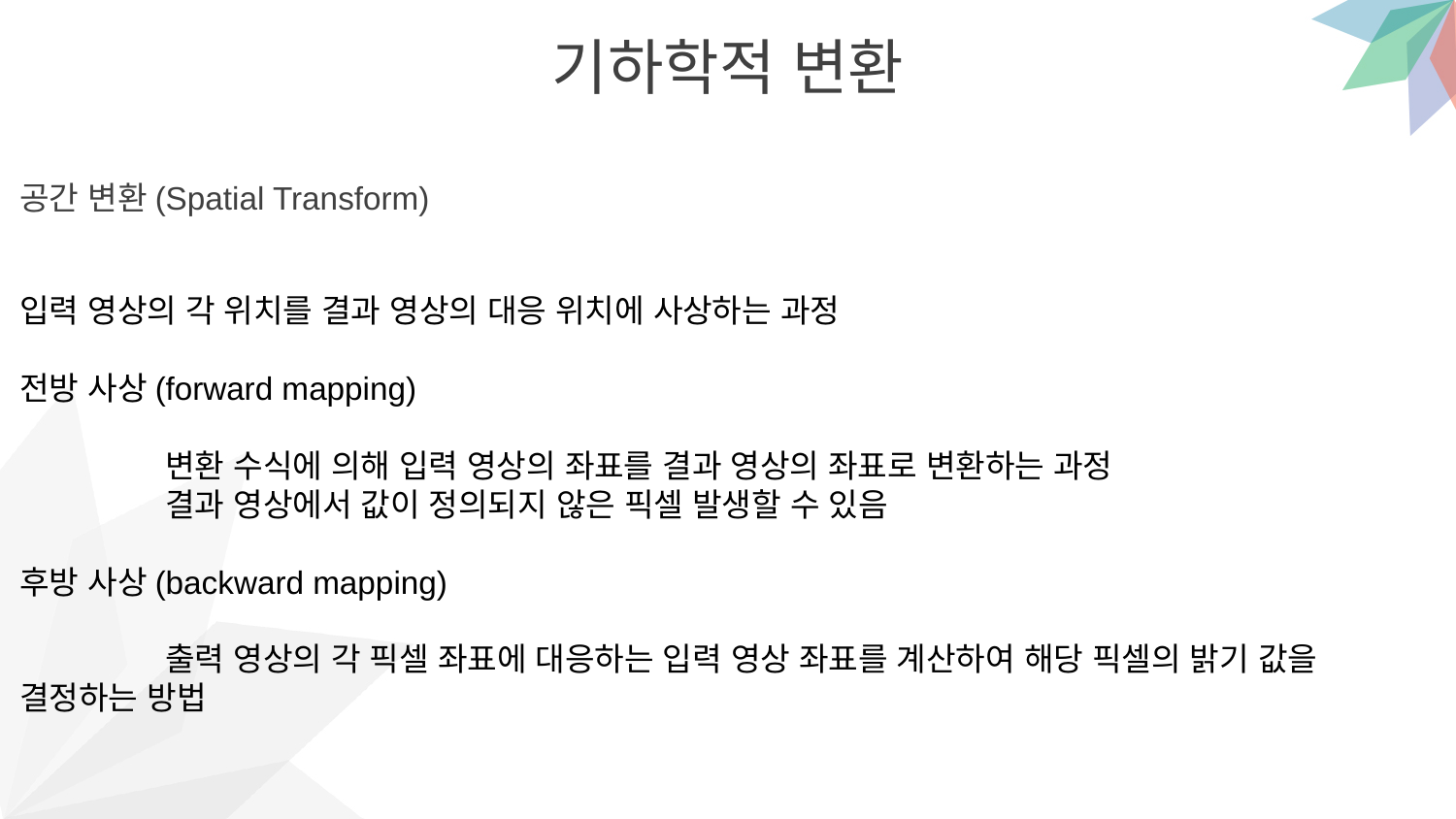

기하학적 변환
공간 변환(Spatial Transform)
입력 영상의 각 위치를 결과 영상의 대응 위치에 사상하는 과정

전방 사상(forward mapping)

	변환 수식에 의해 입력 영상의 좌표를 결과 영상의 좌표로 변환하는 과정
	결과 영상에서 값이 정의되지 않은 픽셀 발생할 수 있음

후방 사상(backward mapping)

	출력 영상의 각 픽셀 좌표에 대응하는 입력 영상 좌표를 계산하여 해당 픽셀의 밝기 값을 결정하는 방법